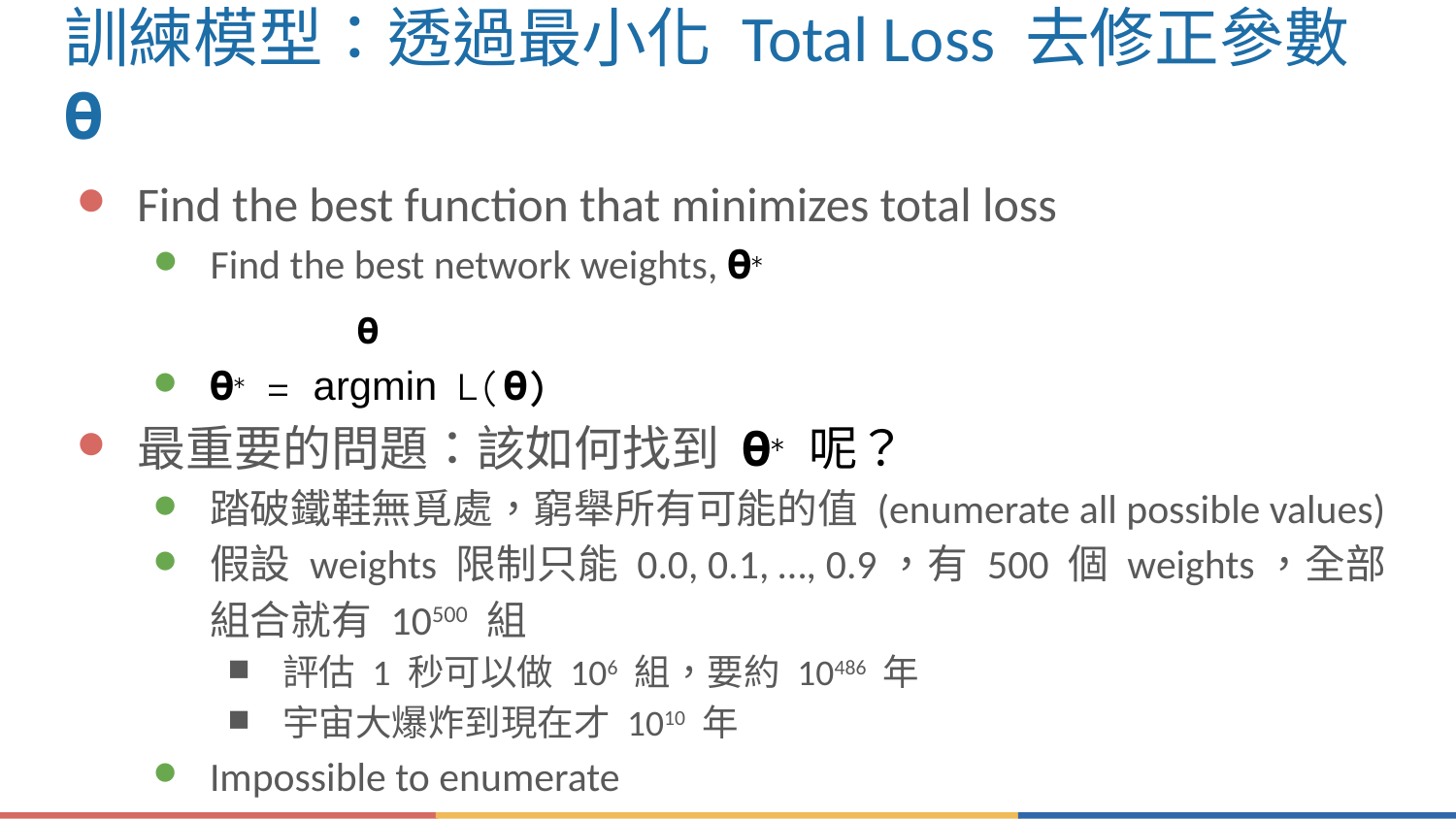

# 訓練模型：透過最小化 Total Loss 去修正參數 Ө
Find the best function that minimizes total loss
Find the best network weights, Ө*
Ө* = argmin L(Ө)
最重要的問題：該如何找到 Ө* 呢？
踏破鐵鞋無覓處，窮舉所有可能的值 (enumerate all possible values)
假設 weights 限制只能 0.0, 0.1, …, 0.9，有 500 個 weights，全部組合就有 10500 組
評估 1 秒可以做 106 組，要約 10486 年
宇宙大爆炸到現在才 1010 年
Impossible to enumerate
Ө